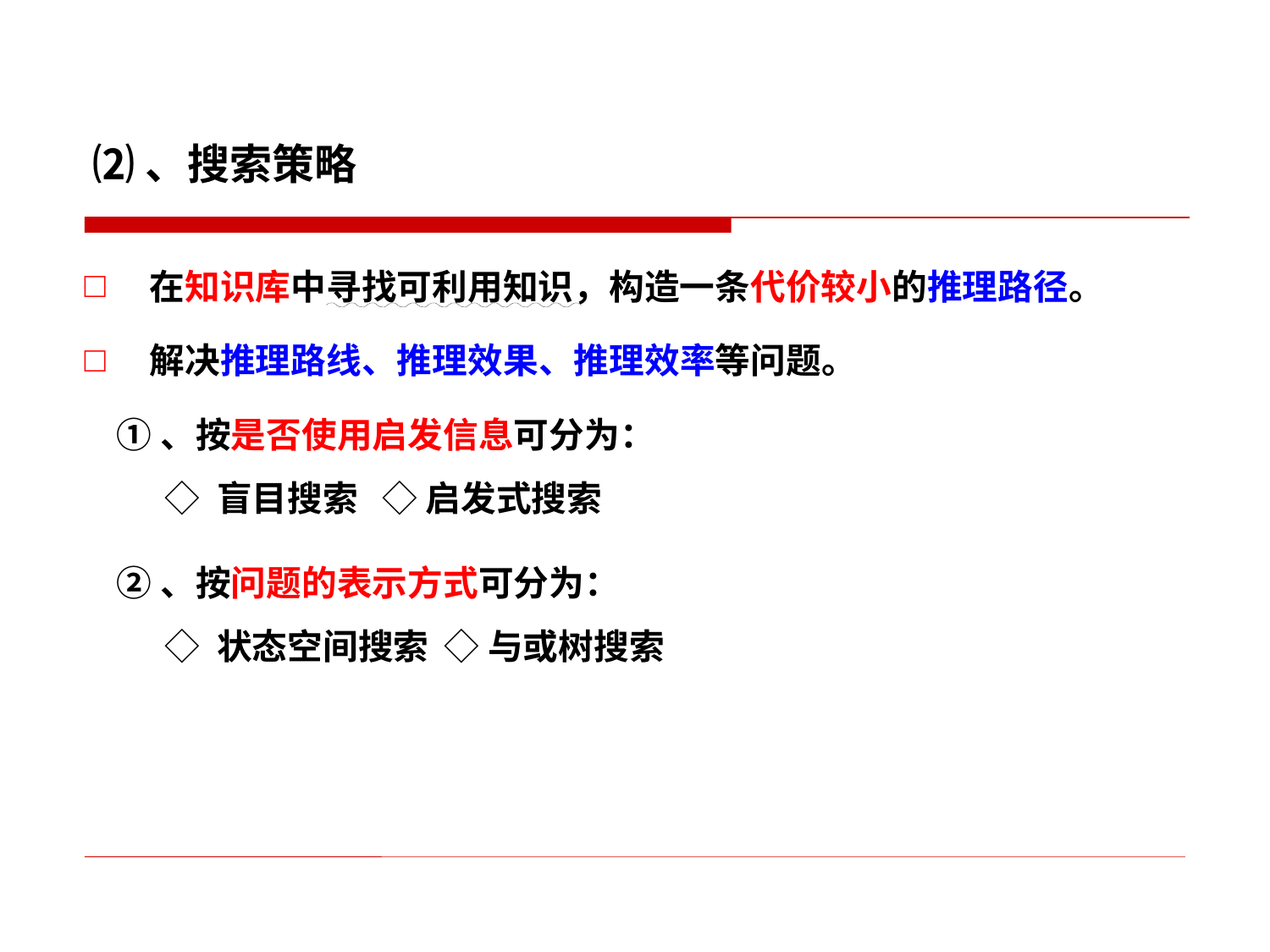

⑵、搜索策略
在知识库中寻找可利用知识，构造一条代价较小的推理路径。
解决推理路线、推理效果、推理效率等问题。
    ①、按是否使用启发信息可分为：
          ◇ 盲目搜索   ◇ 启发式搜索
    ②、按问题的表示方式可分为：
          ◇ 状态空间搜索  ◇ 与或树搜索